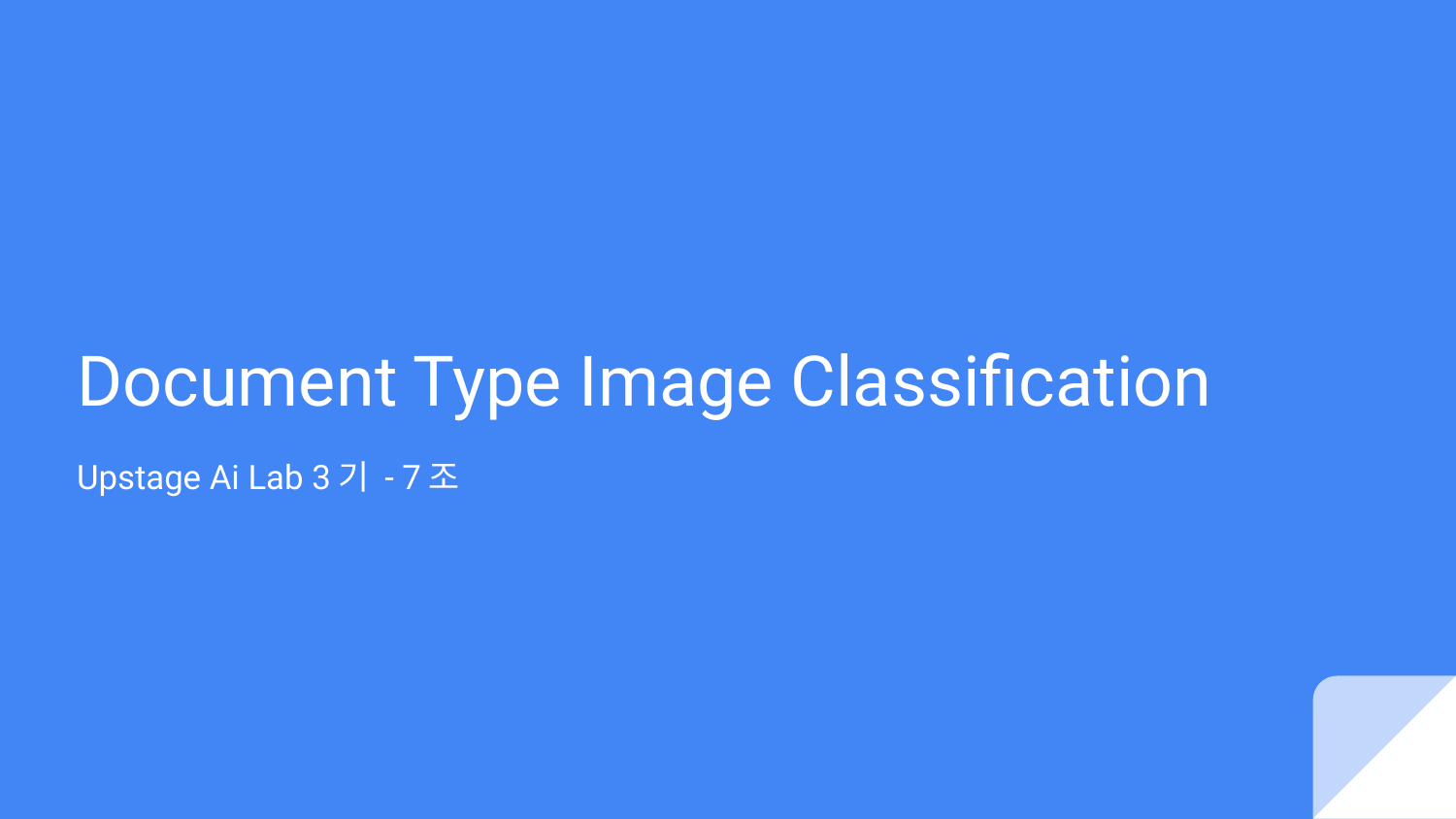

# Document Type Image Classification
Upstage Ai Lab 3기 - 7조